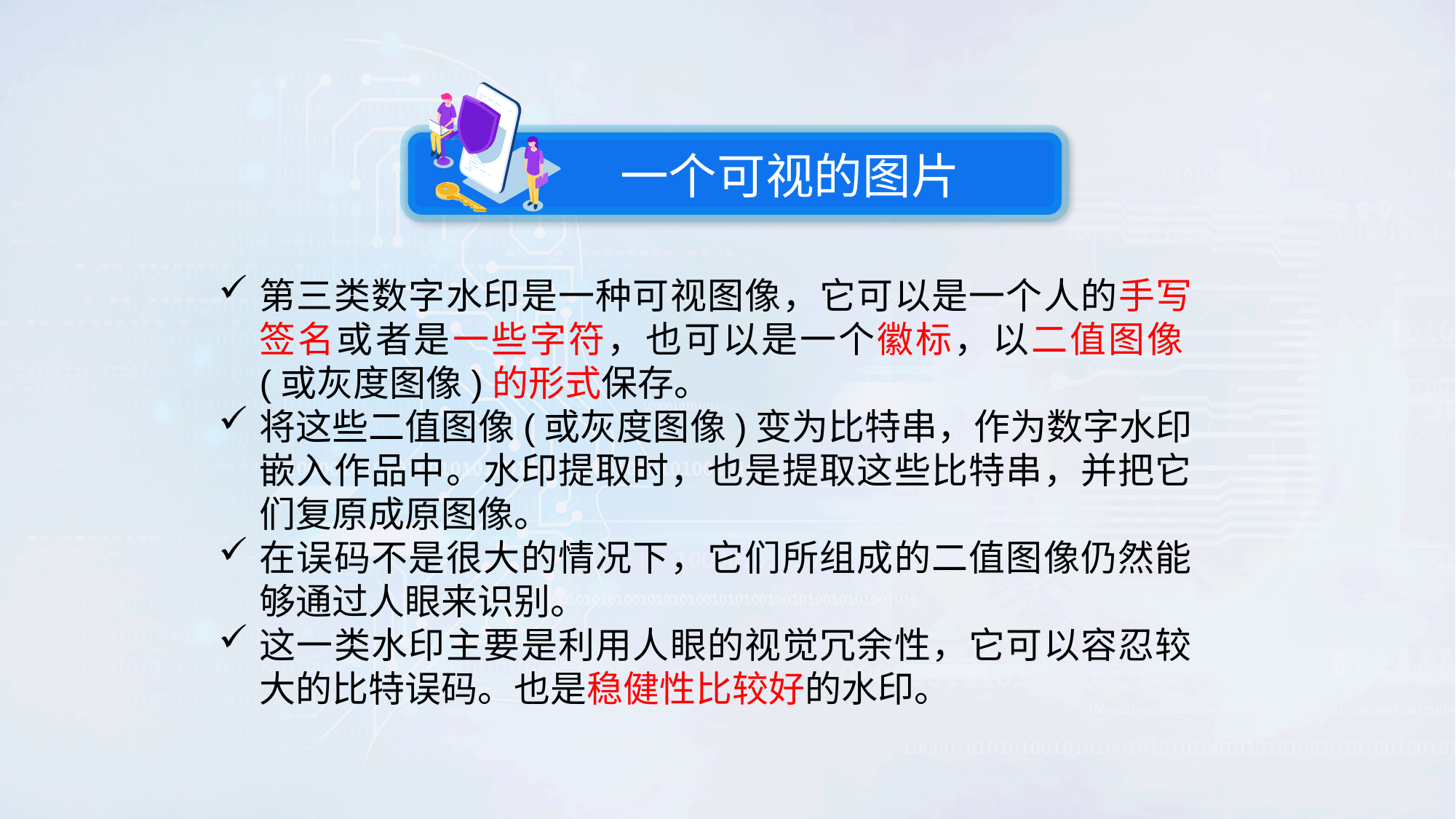

一个可视的图片
第三类数字水印是一种可视图像，它可以是一个人的手写签名或者是一些字符，也可以是一个徽标，以二值图像(或灰度图像)的形式保存。
将这些二值图像(或灰度图像)变为比特串，作为数字水印嵌入作品中。水印提取时，也是提取这些比特串，并把它们复原成原图像。
在误码不是很大的情况下，它们所组成的二值图像仍然能够通过人眼来识别。
这一类水印主要是利用人眼的视觉冗余性，它可以容忍较大的比特误码。也是稳健性比较好的水印。